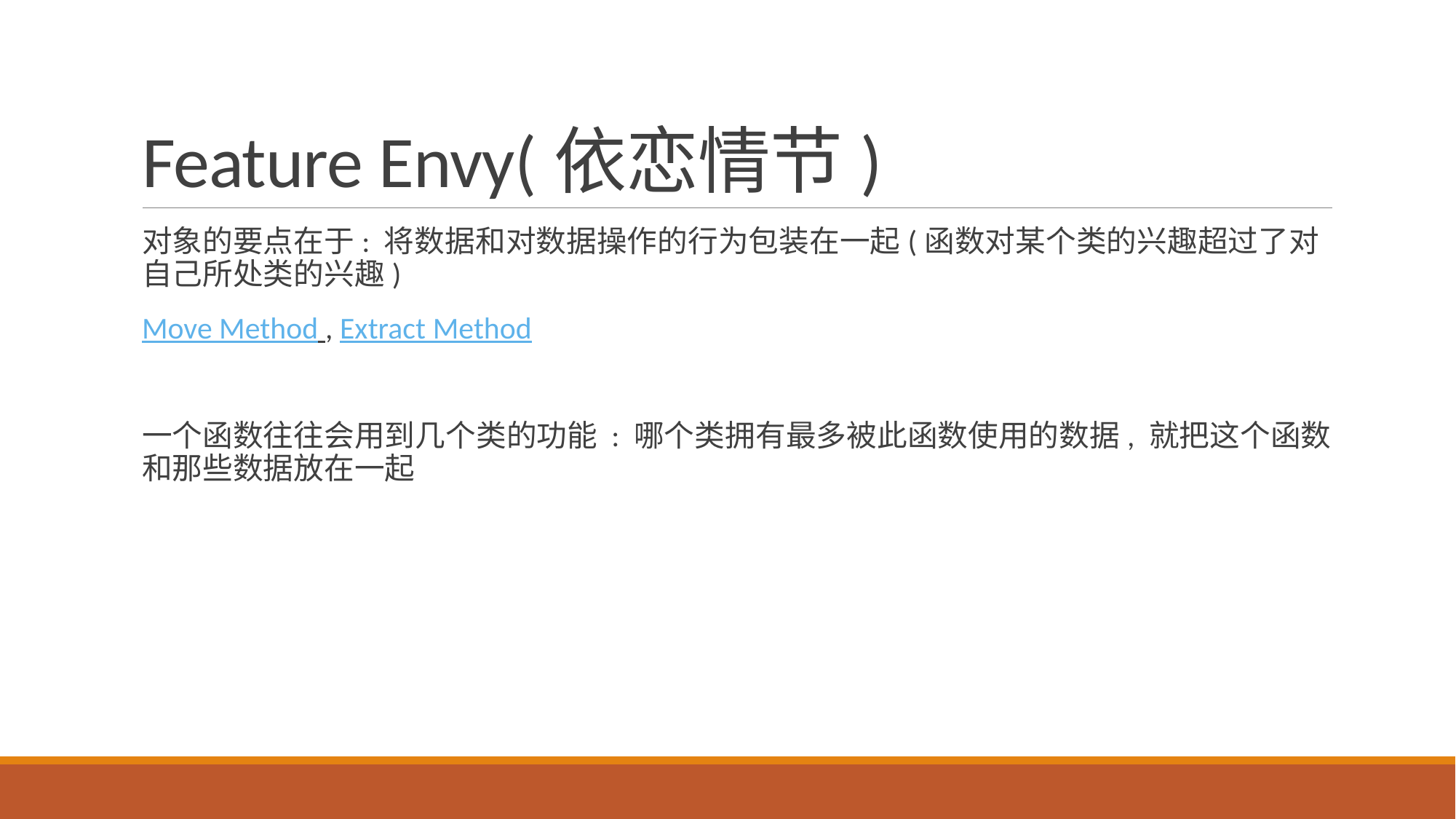

# Feature Envy(依恋情节)
对象的要点在于: 将数据和对数据操作的行为包装在一起(函数对某个类的兴趣超过了对自己所处类的兴趣)
Move Method , Extract Method

一个函数往往会用到几个类的功能 : 哪个类拥有最多被此函数使用的数据, 就把这个函数和那些数据放在一起